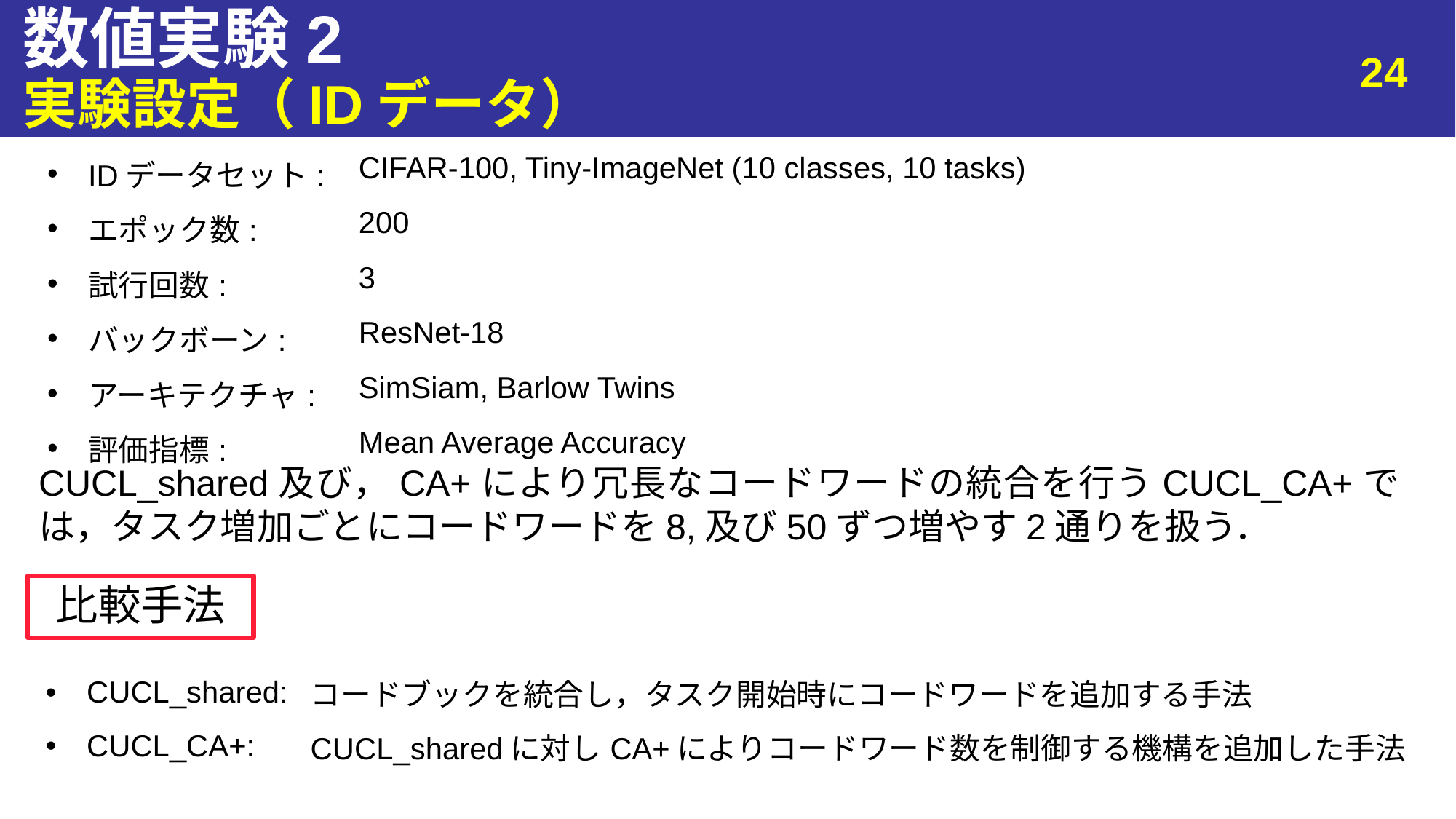

# 数値実験2
24
実験設定（IDデータ）
| IDデータセット: | CIFAR-100, Tiny-ImageNet (10 classes, 10 tasks) |
| --- | --- |
| エポック数: | 200 |
| 試行回数: | 3 |
| バックボーン: | ResNet-18 |
| アーキテクチャ: | SimSiam, Barlow Twins |
| 評価指標: | Mean Average Accuracy |
CUCL_shared及び，CA+により冗長なコードワードの統合を行うCUCL_CA+では，タスク増加ごとにコードワードを8,及び50ずつ増やす2通りを扱う．
比較手法

| CUCL\_shared: | コードブックを統合し，タスク開始時にコードワードを追加する手法 |
| --- | --- |
| CUCL\_CA+: | CUCL\_sharedに対しCA+によりコードワード数を制御する機構を追加した手法 |